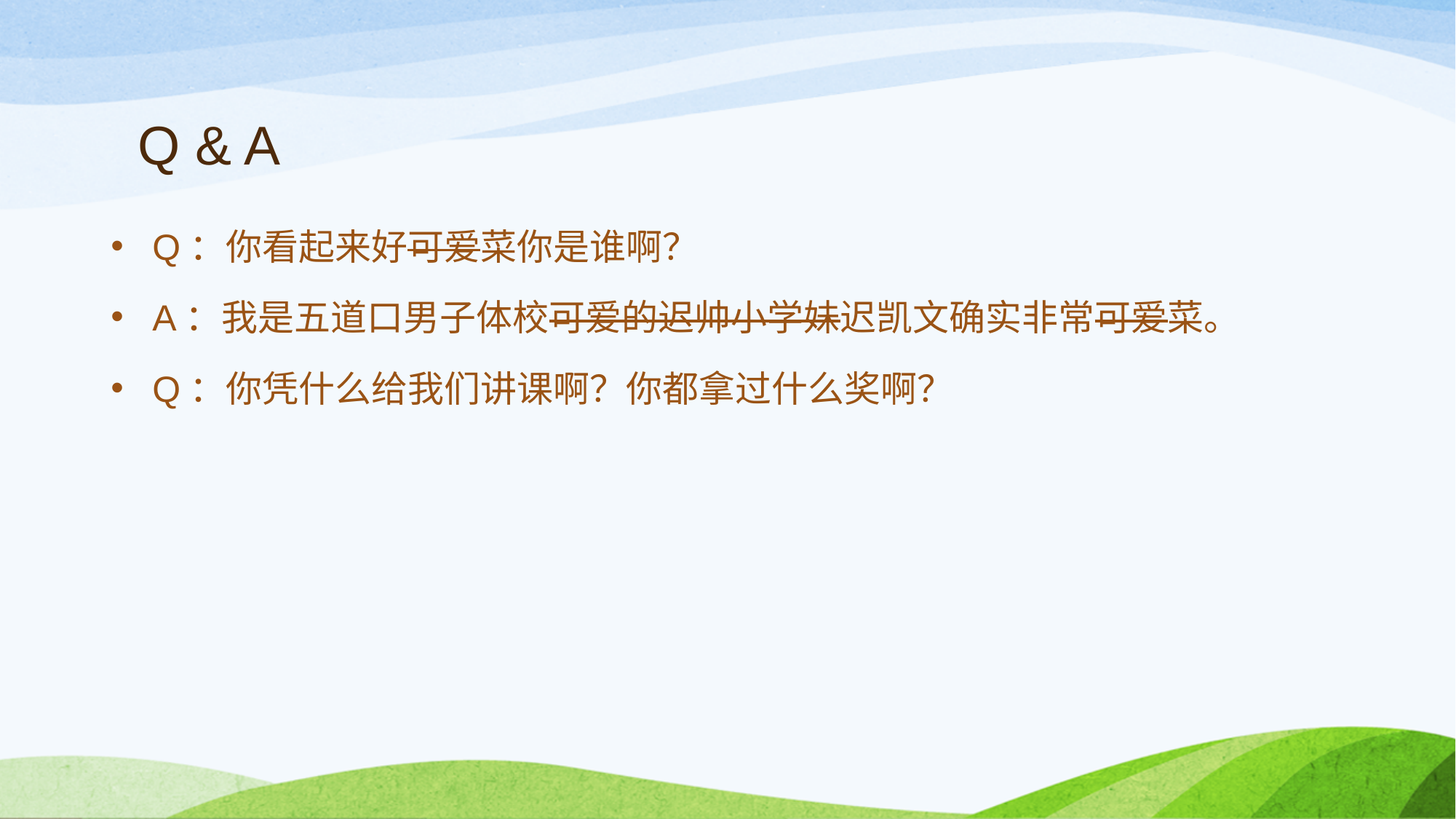

# Q & A
Q：你看起来好可爱菜你是谁啊？
A：我是五道口男子体校可爱的迟帅小学妹迟凯文确实非常可爱菜。
Q：你凭什么给我们讲课啊？你都拿过什么奖啊？